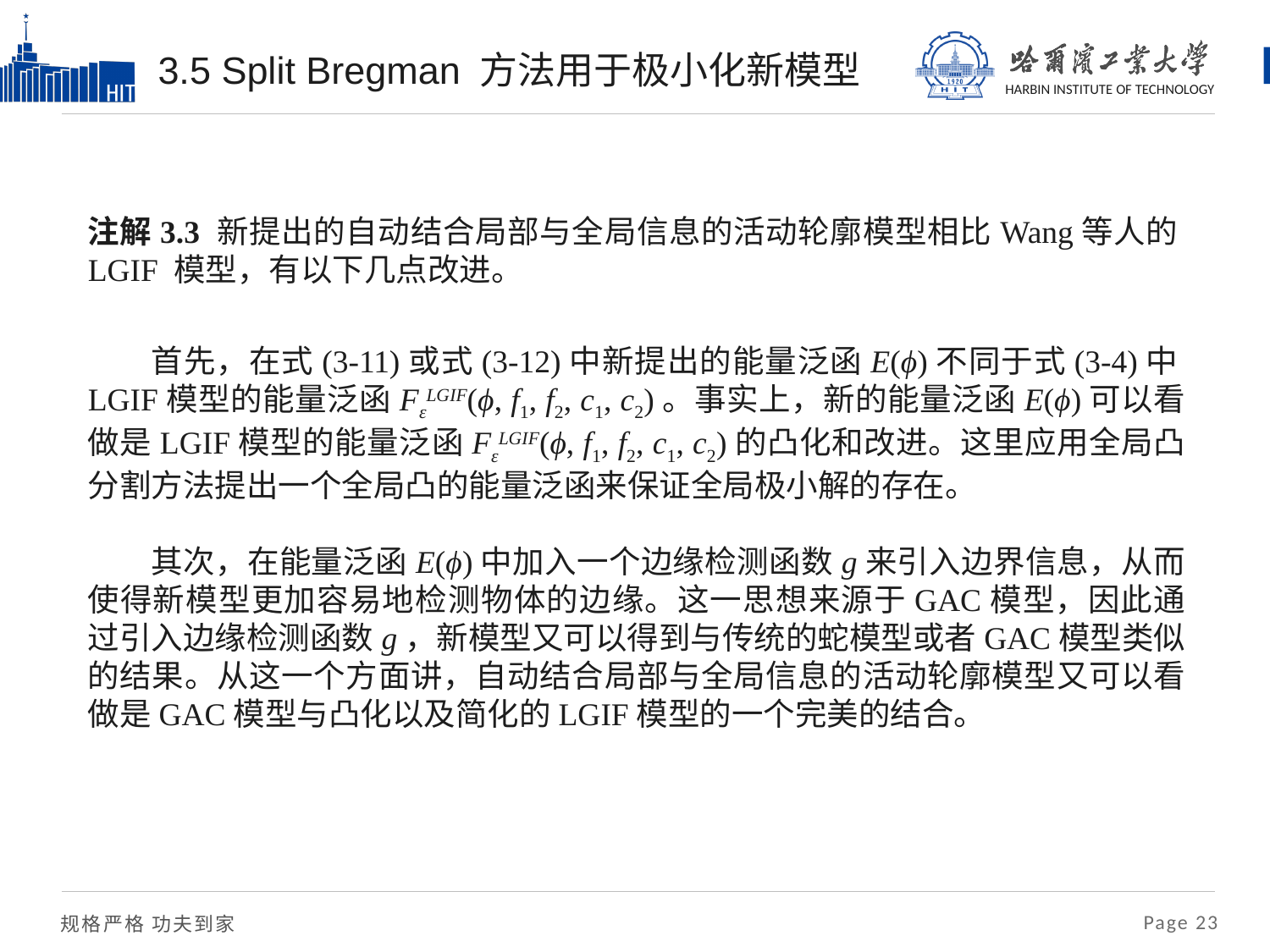

# 3.5 Split Bregman 方法用于极小化新模型
注解3.3 新提出的自动结合局部与全局信息的活动轮廓模型相比Wang等人的LGIF 模型，有以下几点改进。
首先，在式(3-11)或式(3-12)中新提出的能量泛函E(ϕ)不同于式(3-4)中LGIF模型的能量泛函FεLGIF(ϕ, f1, f2, c1, c2)。事实上，新的能量泛函E(ϕ)可以看做是LGIF模型的能量泛函FεLGIF(ϕ, f1, f2, c1, c2)的凸化和改进。这里应用全局凸分割方法提出一个全局凸的能量泛函来保证全局极小解的存在。

其次，在能量泛函E(ϕ)中加入一个边缘检测函数g来引入边界信息，从而使得新模型更加容易地检测物体的边缘。这一思想来源于GAC模型，因此通过引入边缘检测函数g，新模型又可以得到与传统的蛇模型或者GAC模型类似的结果。从这一个方面讲，自动结合局部与全局信息的活动轮廓模型又可以看做是GAC模型与凸化以及简化的LGIF模型的一个完美的结合。